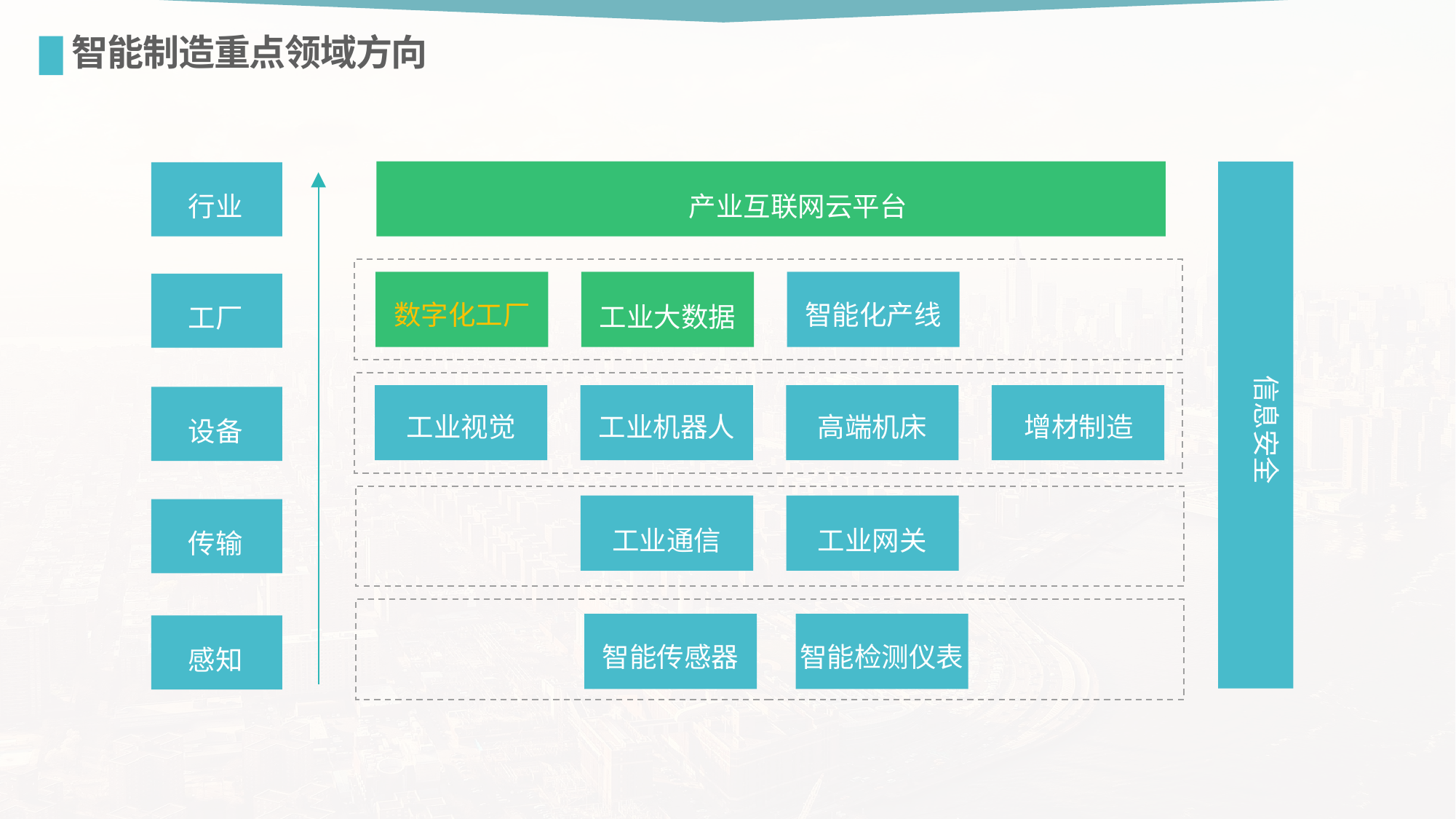

智能制造重点领域方向

行业
产业互联网云平台

工厂
数字化工厂
智能化产线
工业大数据
信息安全

设备
工业视觉
工业机器人
高端机床
增材制造

传输
工业通信
工业网关

感知
智能传感器
智能检测仪表